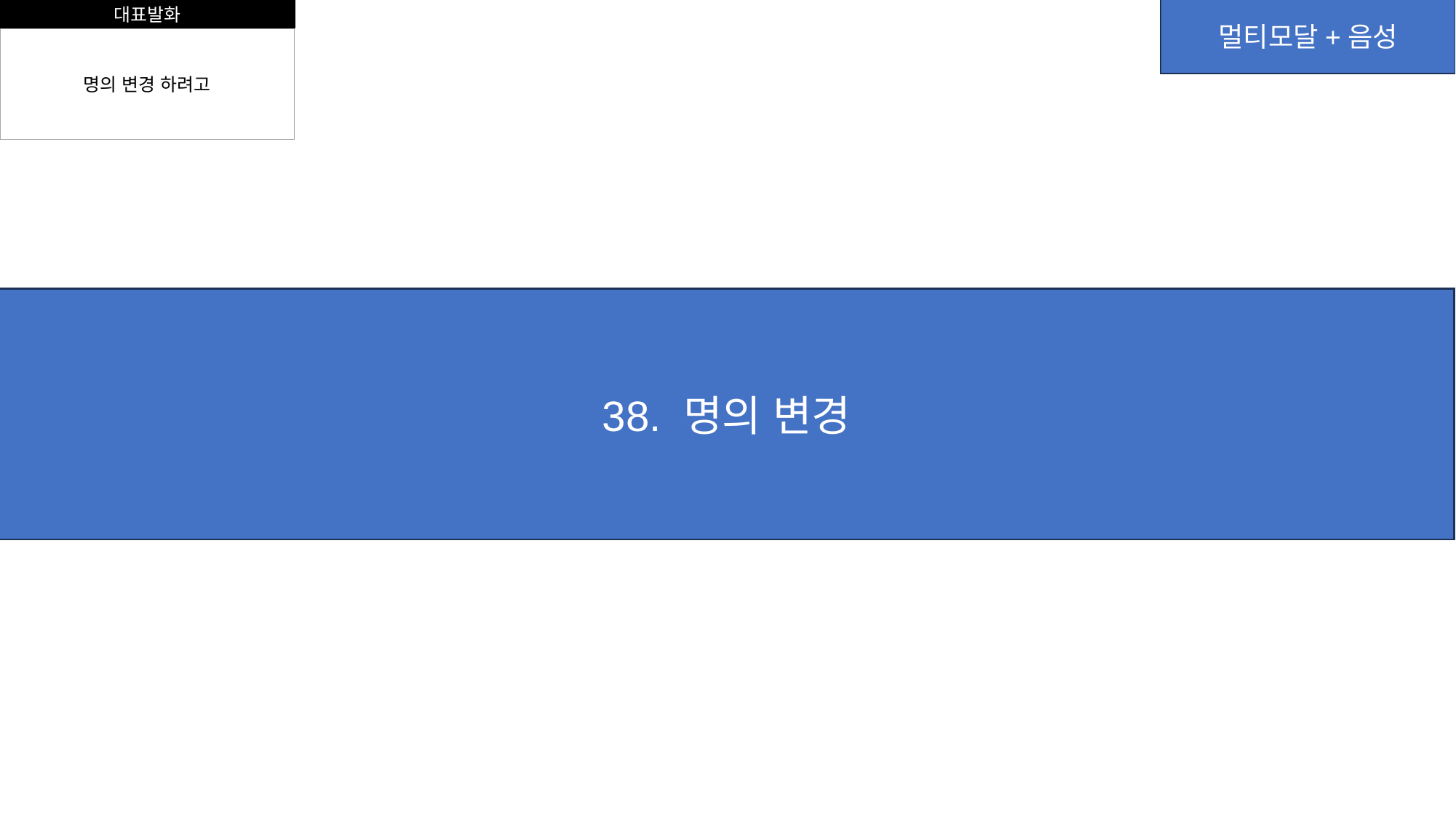

대표발화
멀티모달+음성
명의 변경 하려고
38. 명의 변경